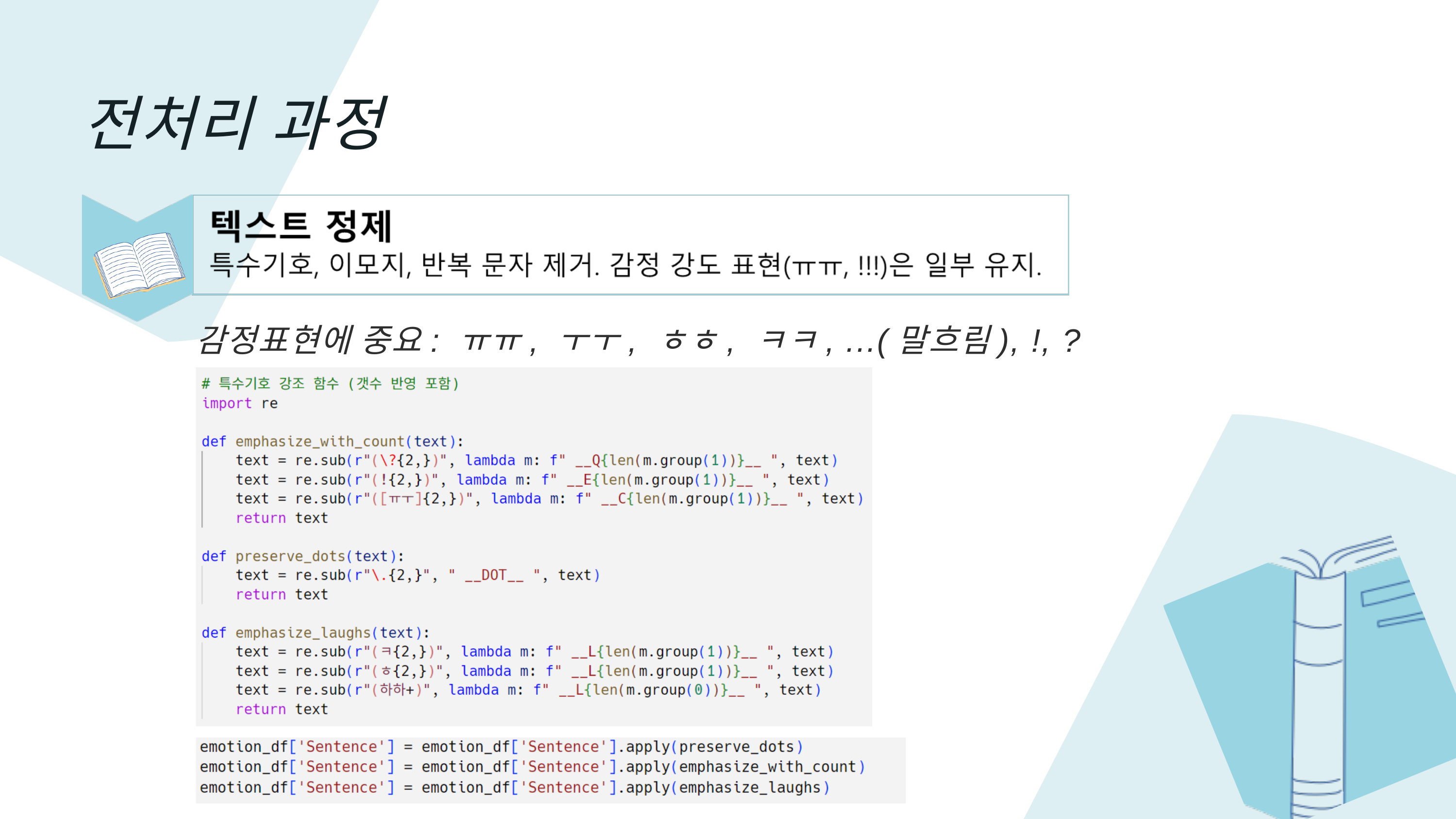

전처리 과정

감정표현에 중요: ㅠㅠ, ㅜㅜ, ㅎㅎ, ㅋㅋ, ...(말흐림), !, ?